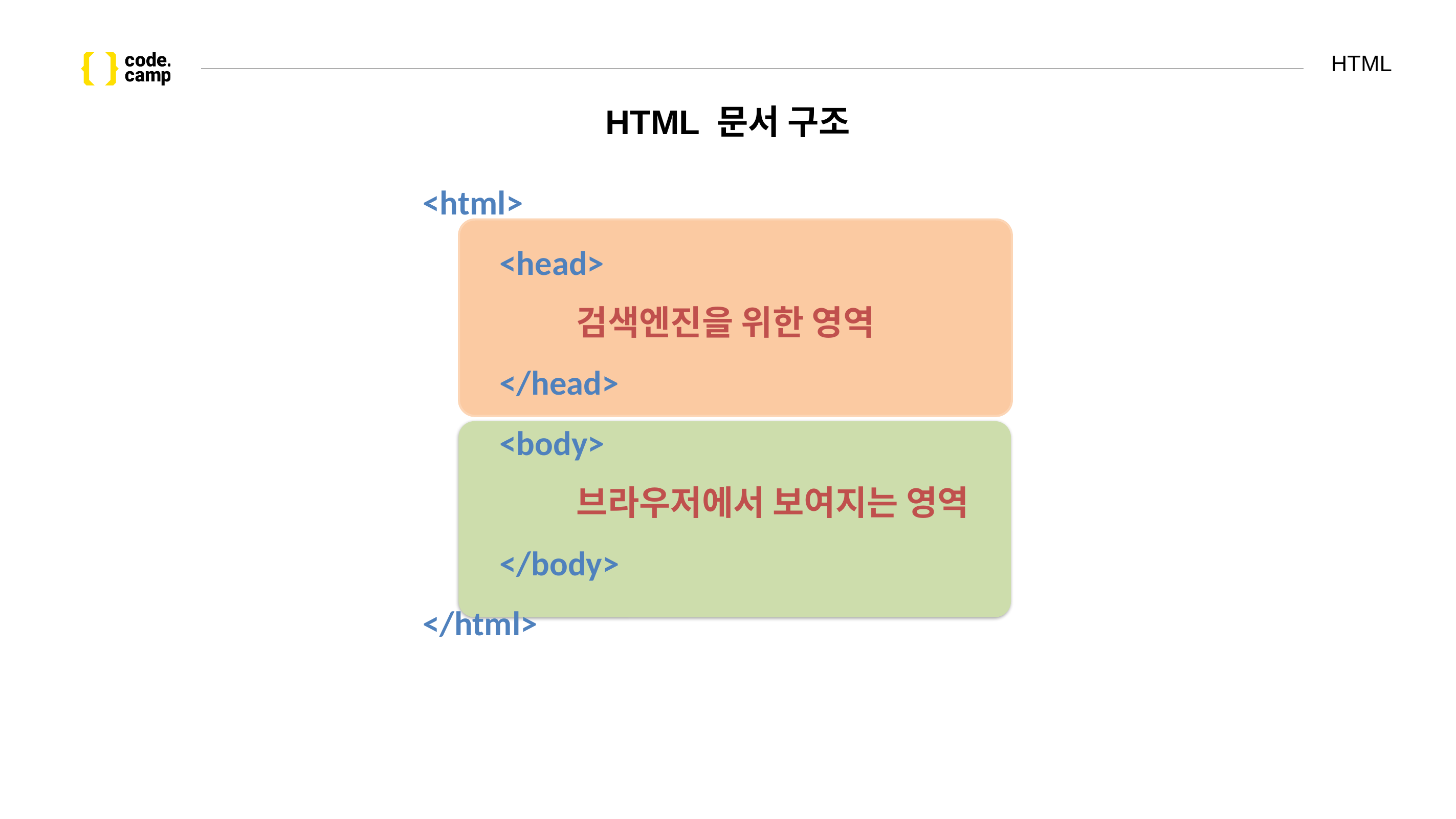

# HTML

HTML 문서 구조
<html>

<head>

검색엔진을 위한 영역

</head>

<body>

브라우저에서 보여지는 영역

</body>

</html>